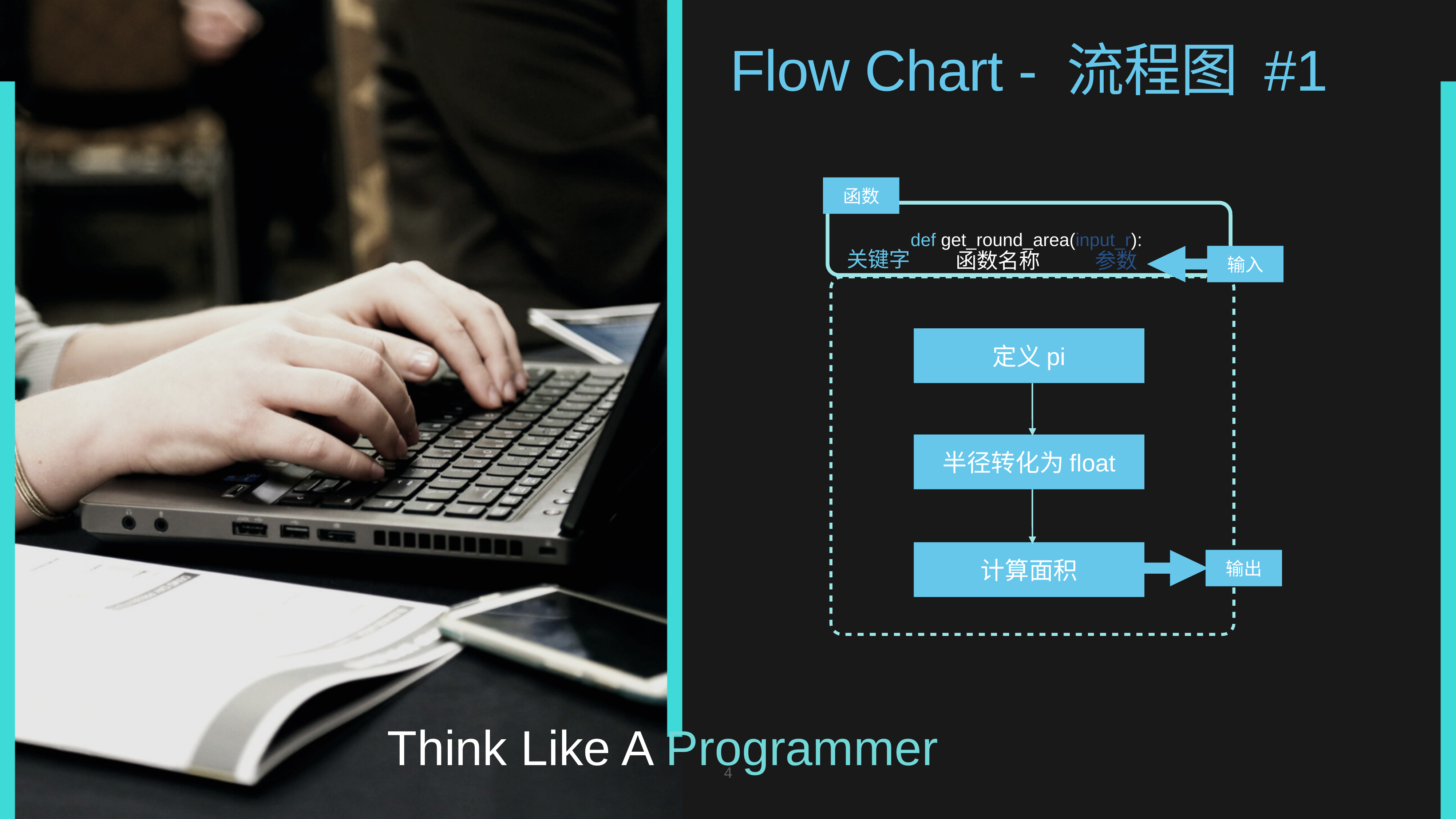

Flow Chart - 流程图 #1
函数
def get_round_area(input_r):
关键字

输入
函数名称
参数

定义pi

半径转化为float

计算面积

输出
Think Like A Programmer
4